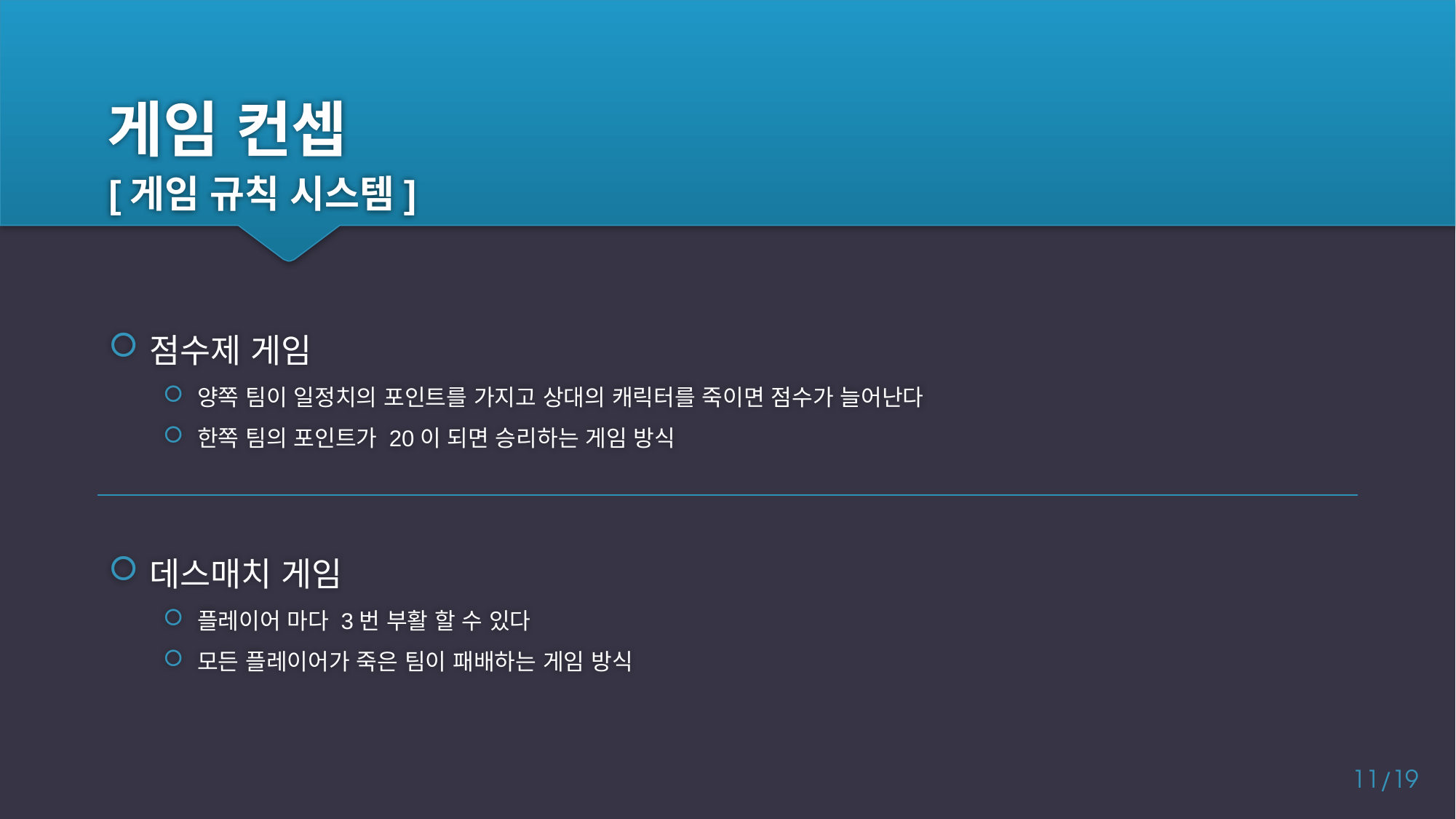

# 게임 컨셉
[게임 규칙 시스템]

점수제 게임
양쪽 팀이 일정치의 포인트를 가지고 상대의 캐릭터를 죽이면 점수가 늘어난다
한쪽 팀의 포인트가 20이 되면 승리하는 게임 방식

데스매치 게임
플레이어 마다 3번 부활 할 수 있다
모든 플레이어가 죽은 팀이 패배하는 게임 방식

11/19